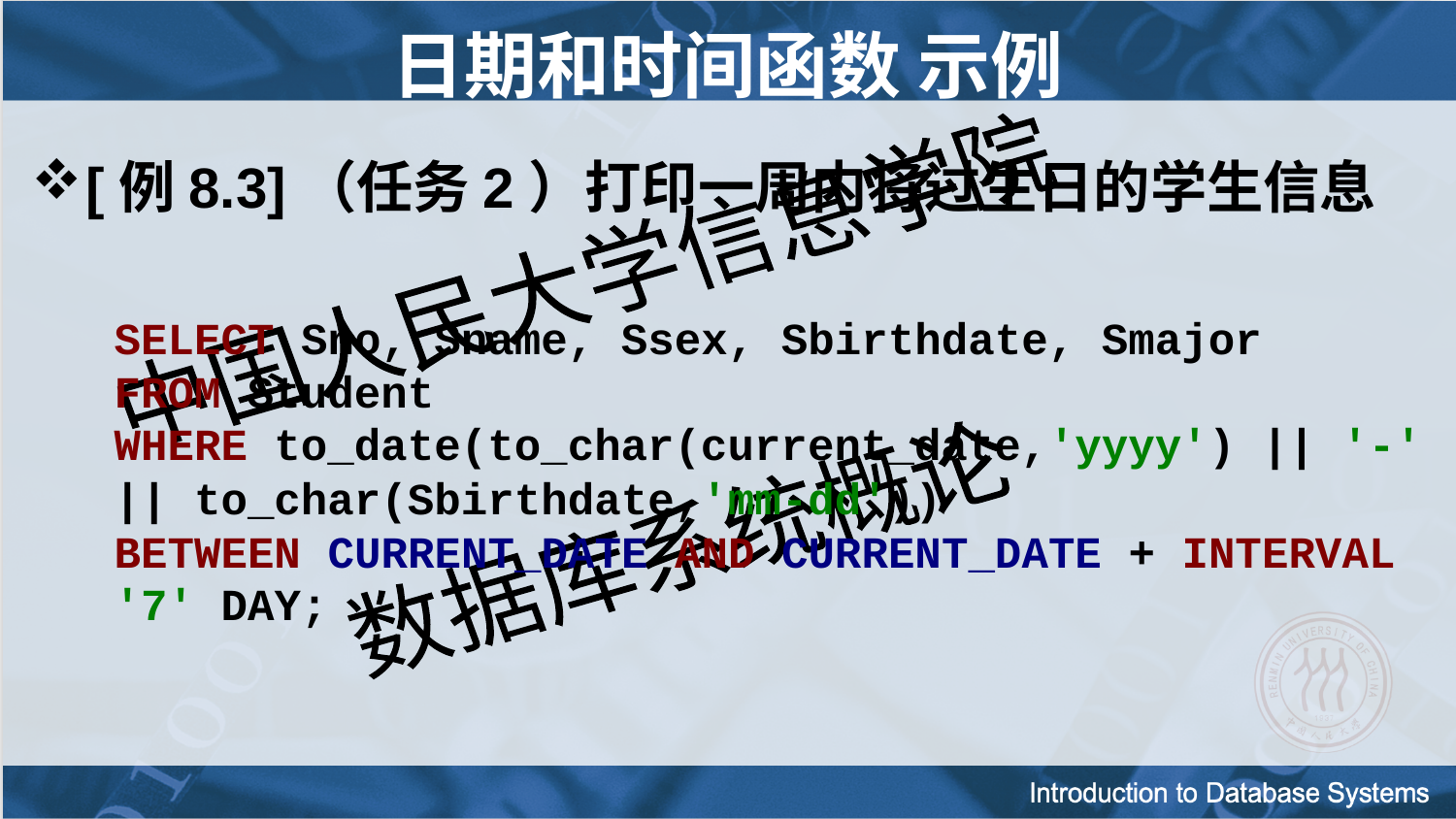

日期和时间函数 示例
[例8.3]（任务2）打印一周内将过生日的学生信息
SELECT Sno, Sname, Ssex, Sbirthdate, Smajor
FROM Student
WHERE to_date(to_char(current_date,'yyyy') || '-' || to_char(Sbirthdate,'mm-dd'))
BETWEEN CURRENT_DATE AND CURRENT_DATE + INTERVAL '7' DAY;